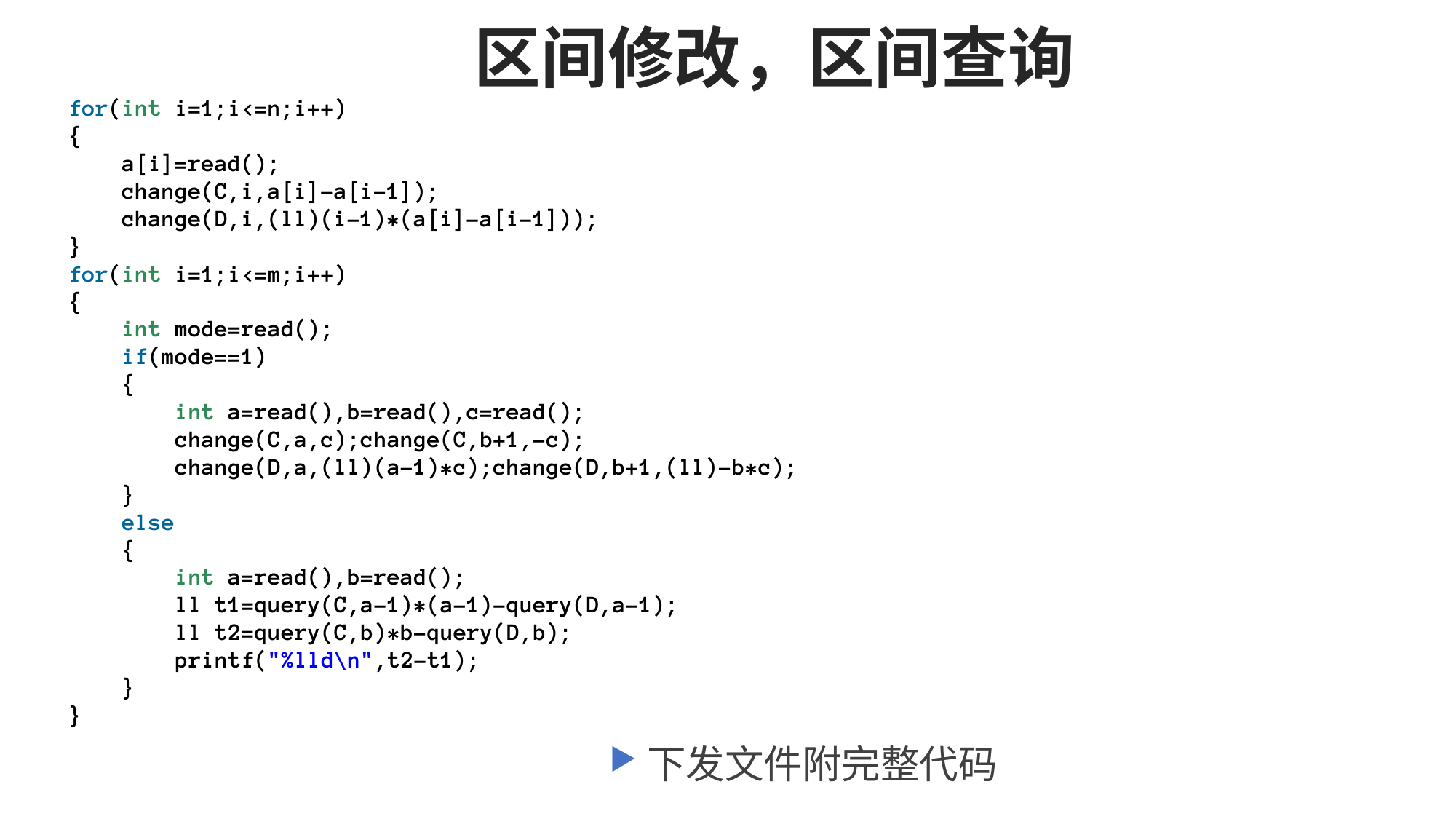

区间修改，区间查询
for(int i=1;i<=n;i++)
{
    a[i]=read();
    change(C,i,a[i]-a[i-1]);
    change(D,i,(ll)(i-1)*(a[i]-a[i-1]));
}
for(int i=1;i<=m;i++)
{
    int mode=read();
    if(mode==1)
    {
        int a=read(),b=read(),c=read();
        change(C,a,c);change(C,b+1,-c);
        change(D,a,(ll)(a-1)*c);change(D,b+1,(ll)-b*c);
    }
    else
    {
        int a=read(),b=read();
        ll t1=query(C,a-1)*(a-1)-query(D,a-1);
        ll t2=query(C,b)*b-query(D,b);
        printf("%lld\n",t2-t1);
    }
}
下发文件附完整代码